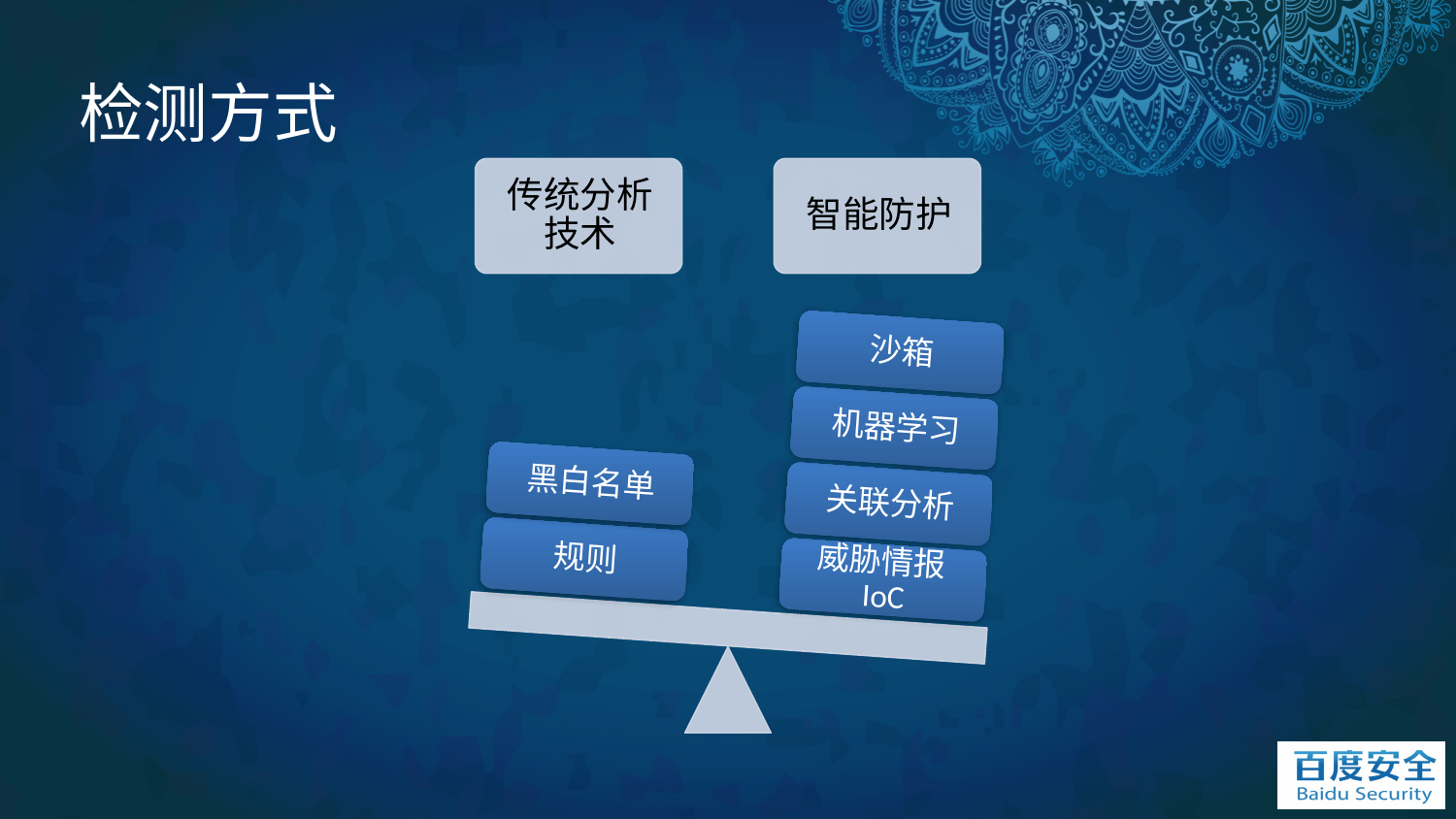

检测方式
传统分析技术
智能防护
威胁情报IoC
关联分析
机器学习
沙箱
规则
黑白名单